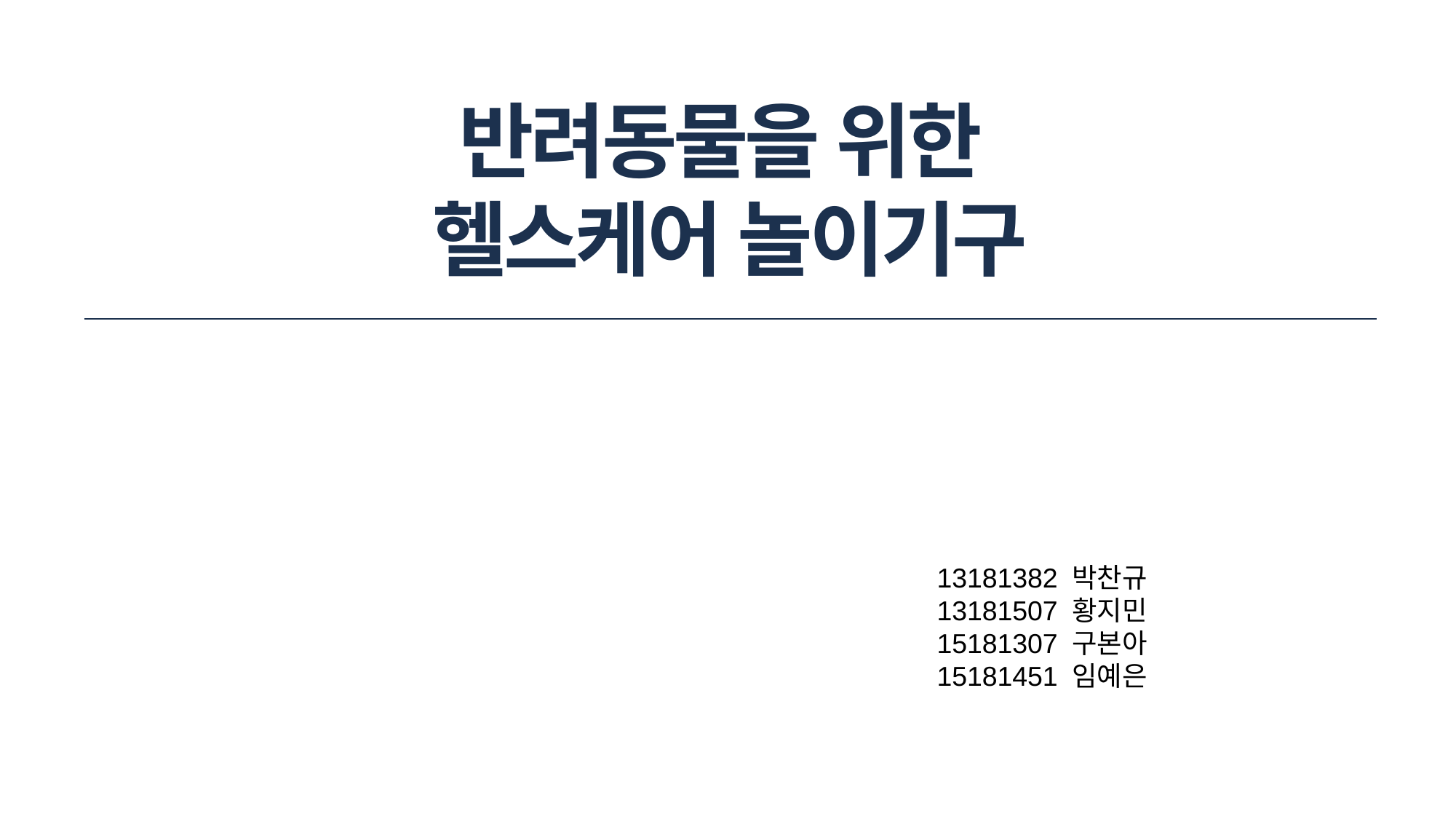

# 반려동물을 위한
헬스케어 놀이기구
13181382 박찬규
13181507 황지민
15181307 구본아
15181451 임예은